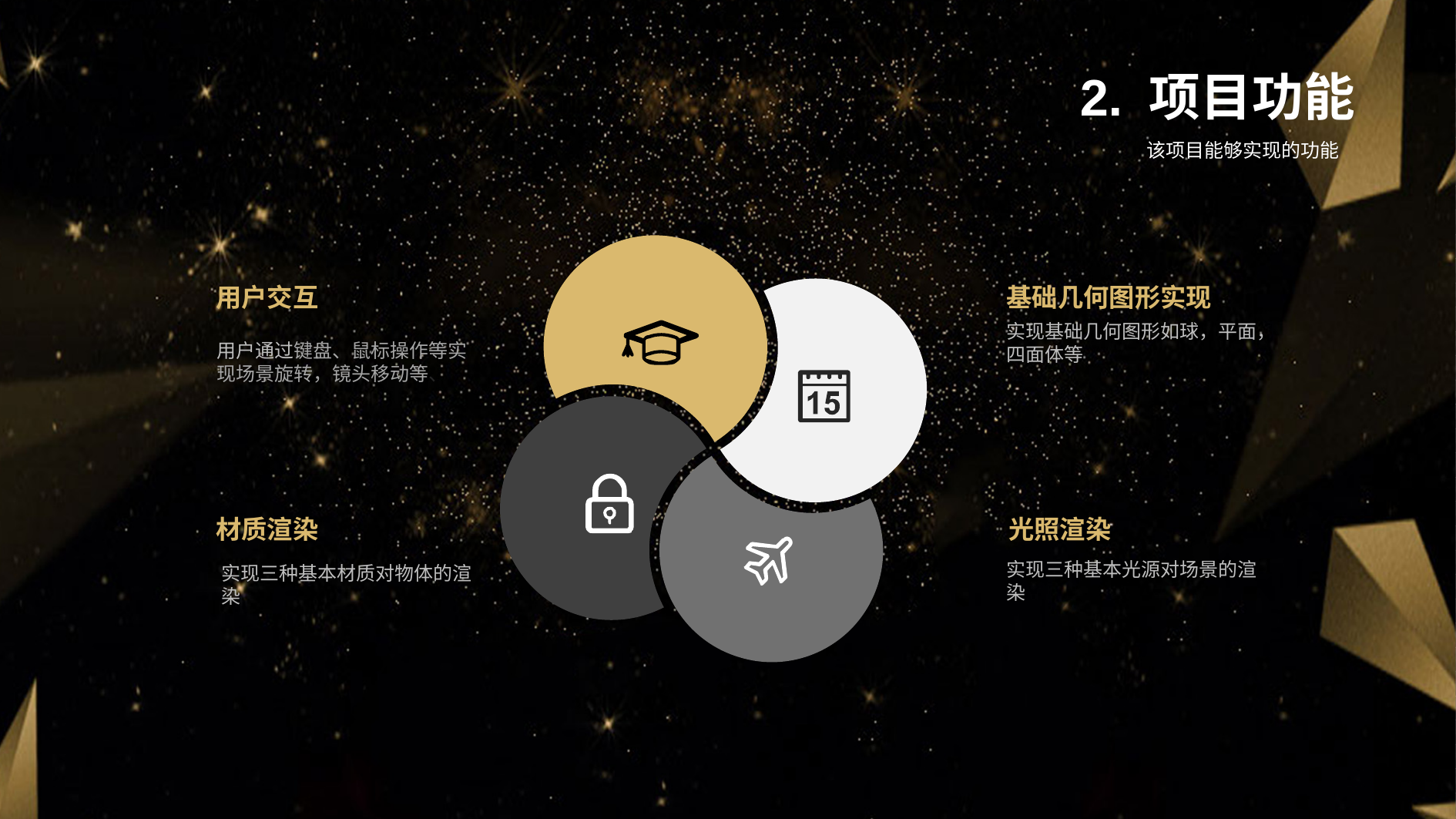

2. 项目功能
该项目能够实现的功能

用户交互
基础几何图形实现
实现基础几何图形如球，平面，四面体等

用户通过键盘、鼠标操作等实现场景旋转，镜头移动等、

材质渲染
光照渲染

实现三种基本光源对场景的渲染

实现三种基本材质对物体的渲染